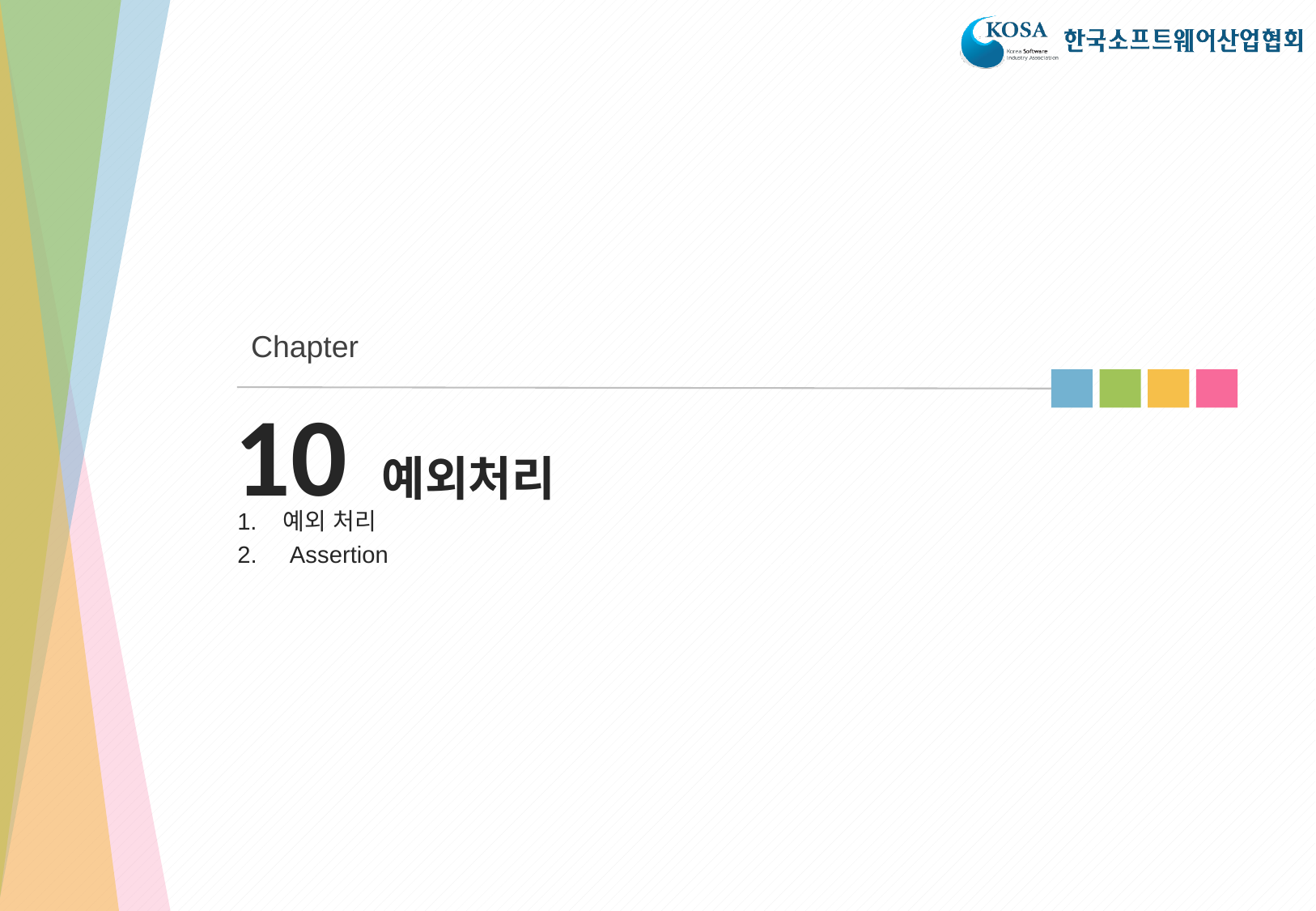

Chapter
# 10 예외처리
예외 처리
 Assertion